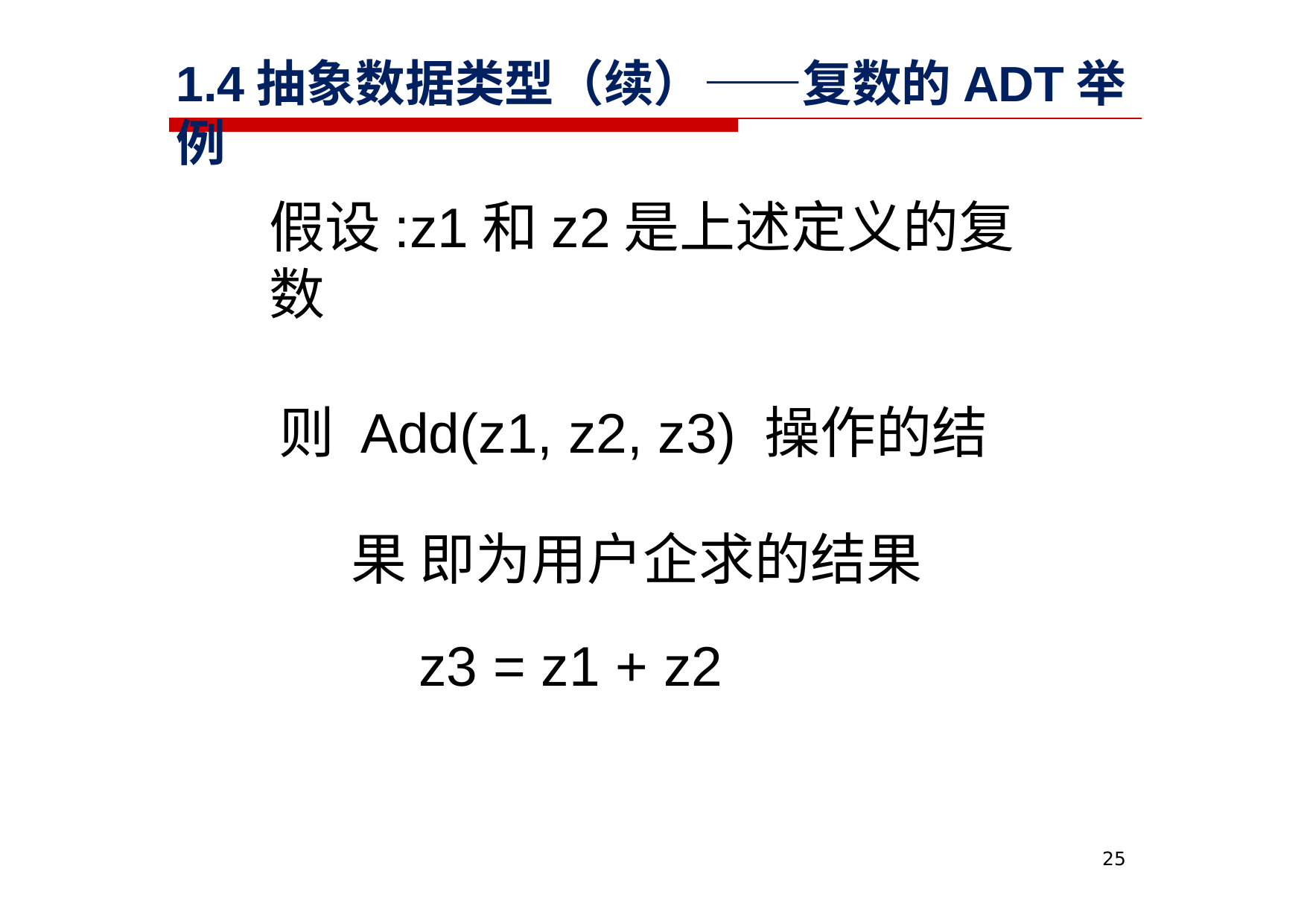

# 1.4抽象数据类型（续）——复数的ADT举例
假设:z1和z2是上述定义的复数
则 Add(z1, z2, z3) 操作的结果 即为用户企求的结果
z3 = z1 + z2
25